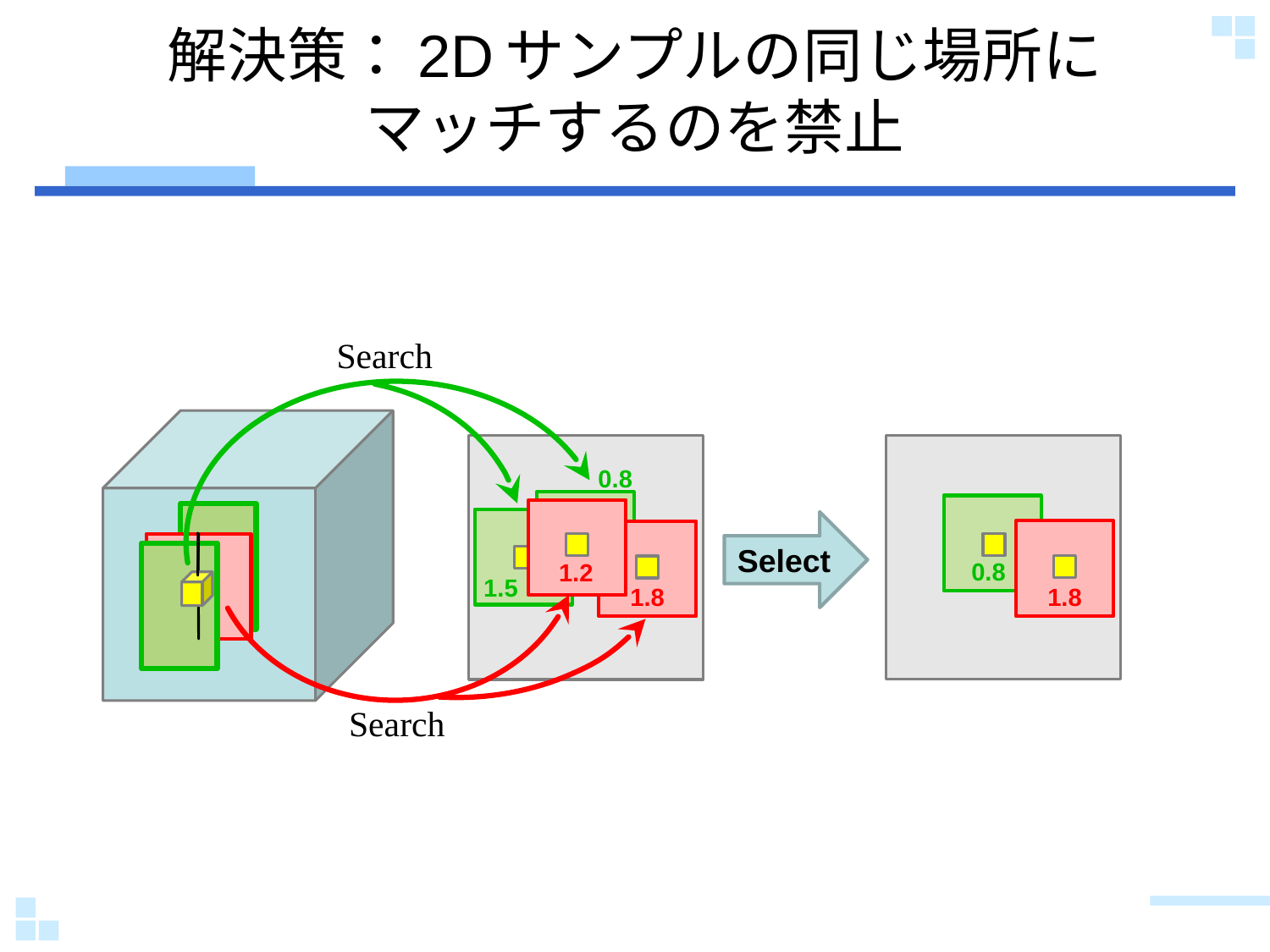

# 解決策：2Dサンプルの同じ場所に マッチするのを禁止
Search

0.8

Select

0.8
1.2

1.5

1.8
1.8
Search